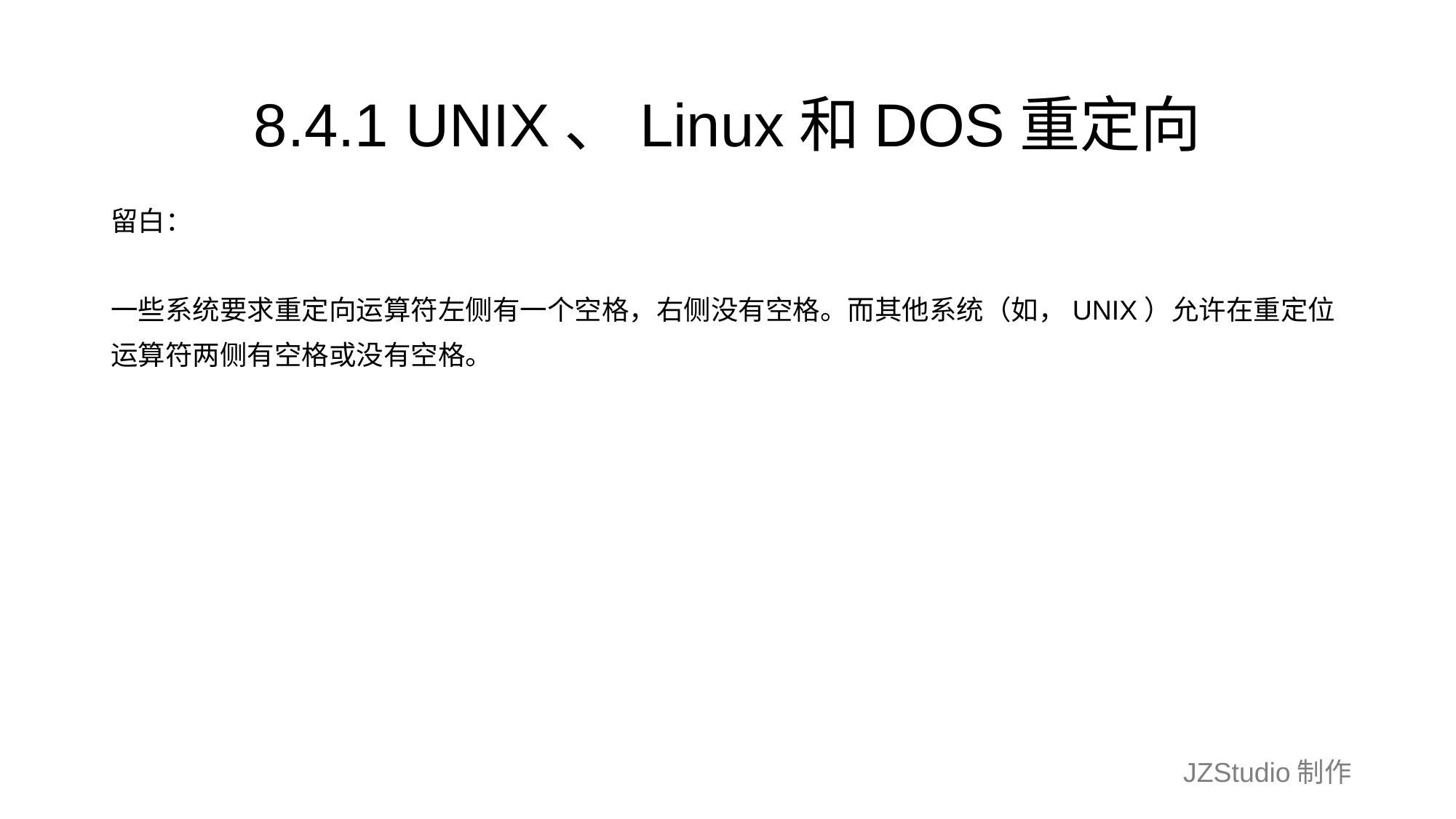

# 8.4.1 UNIX、Linux和DOS重定向
留白：

一些系统要求重定向运算符左侧有一个空格，右侧没有空格。而其他系统（如，UNIX）允许在重定位
运算符两侧有空格或没有空格。